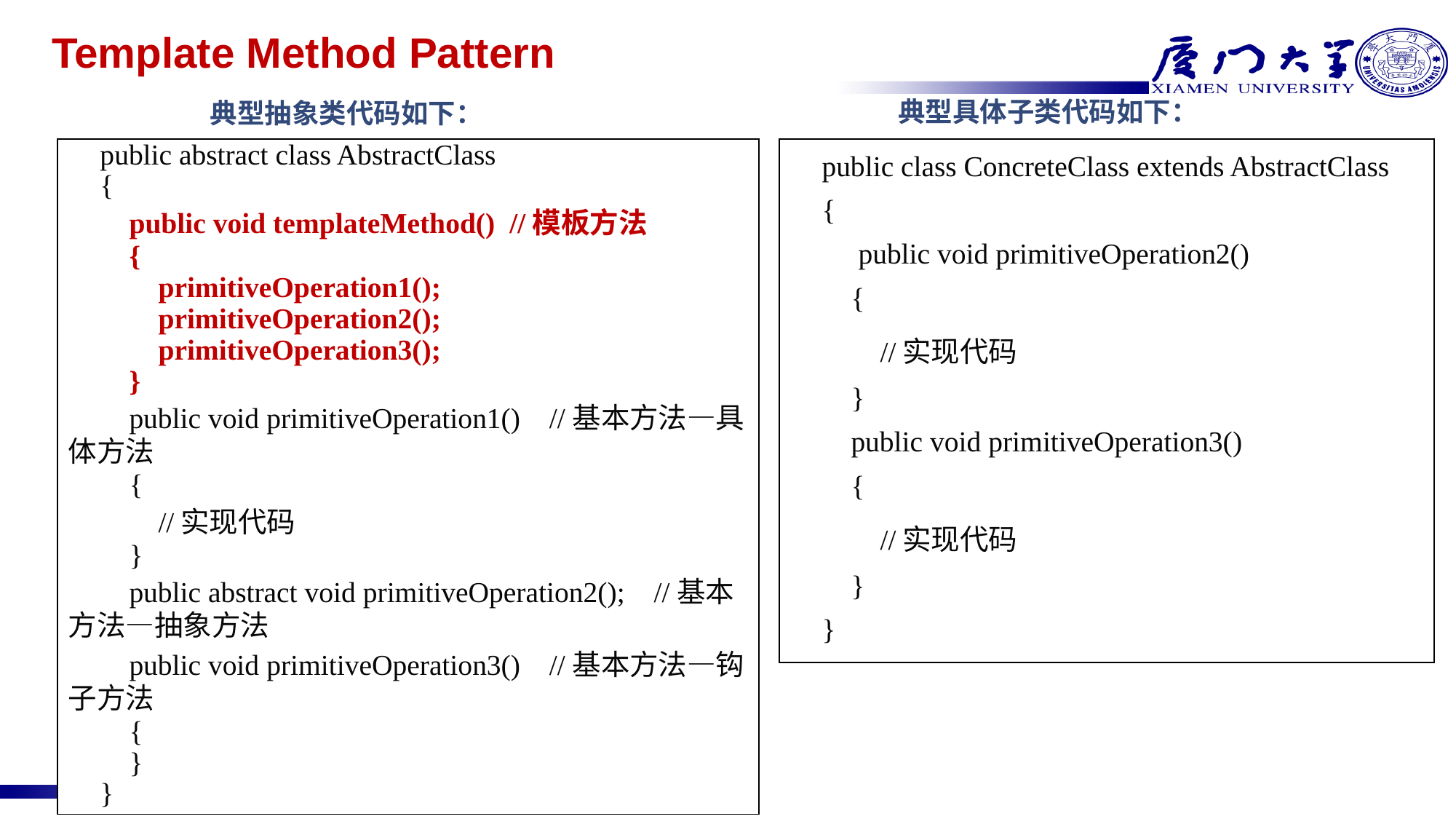

# Template Method Pattern
典型具体子类代码如下：
典型抽象类代码如下：
| public abstract class AbstractClass { public void templateMethod() //模板方法 { primitiveOperation1(); primitiveOperation2(); primitiveOperation3(); } public void primitiveOperation1() //基本方法—具体方法 { //实现代码 } public abstract void primitiveOperation2(); //基本方法—抽象方法 public void primitiveOperation3() //基本方法—钩子方法 { } } |
| --- |
| public class ConcreteClass extends AbstractClass { public void primitiveOperation2() { //实现代码 } public void primitiveOperation3() { //实现代码 } } |
| --- |